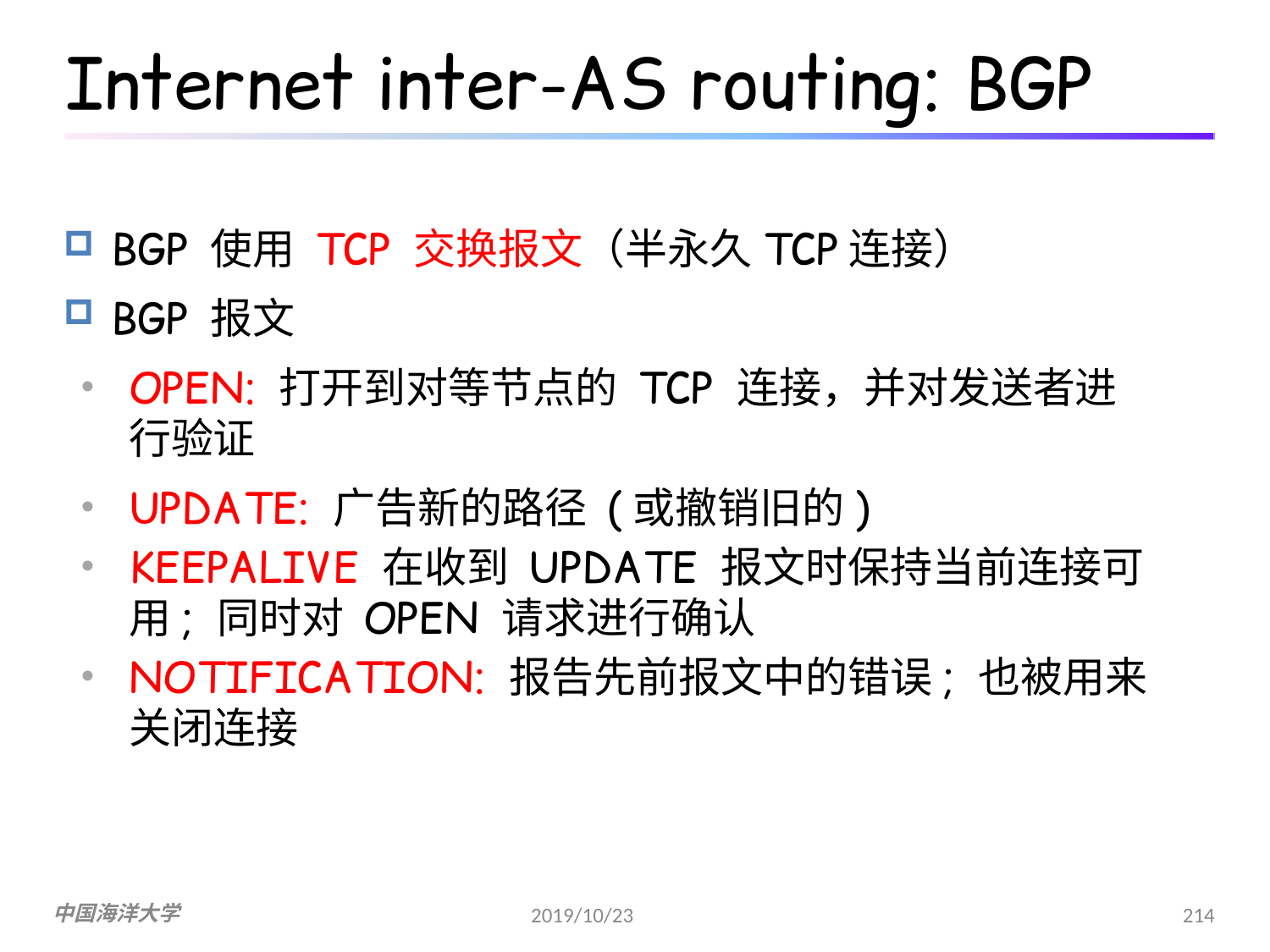

# Internet inter-AS routing: BGP
BGP 使用 TCP 交换报文（半永久TCP连接）

BGP 报文

OPEN: 打开到对等节点的 TCP 连接，并对发送者进行验证

UPDATE: 广告新的路径 (或撤销旧的)
KEEPALIVE 在收到 UPDATE 报文时保持当前连接可用; 同时对 OPEN 请求进行确认
NOTIFICATION: 报告先前报文中的错误; 也被用来 关闭连接